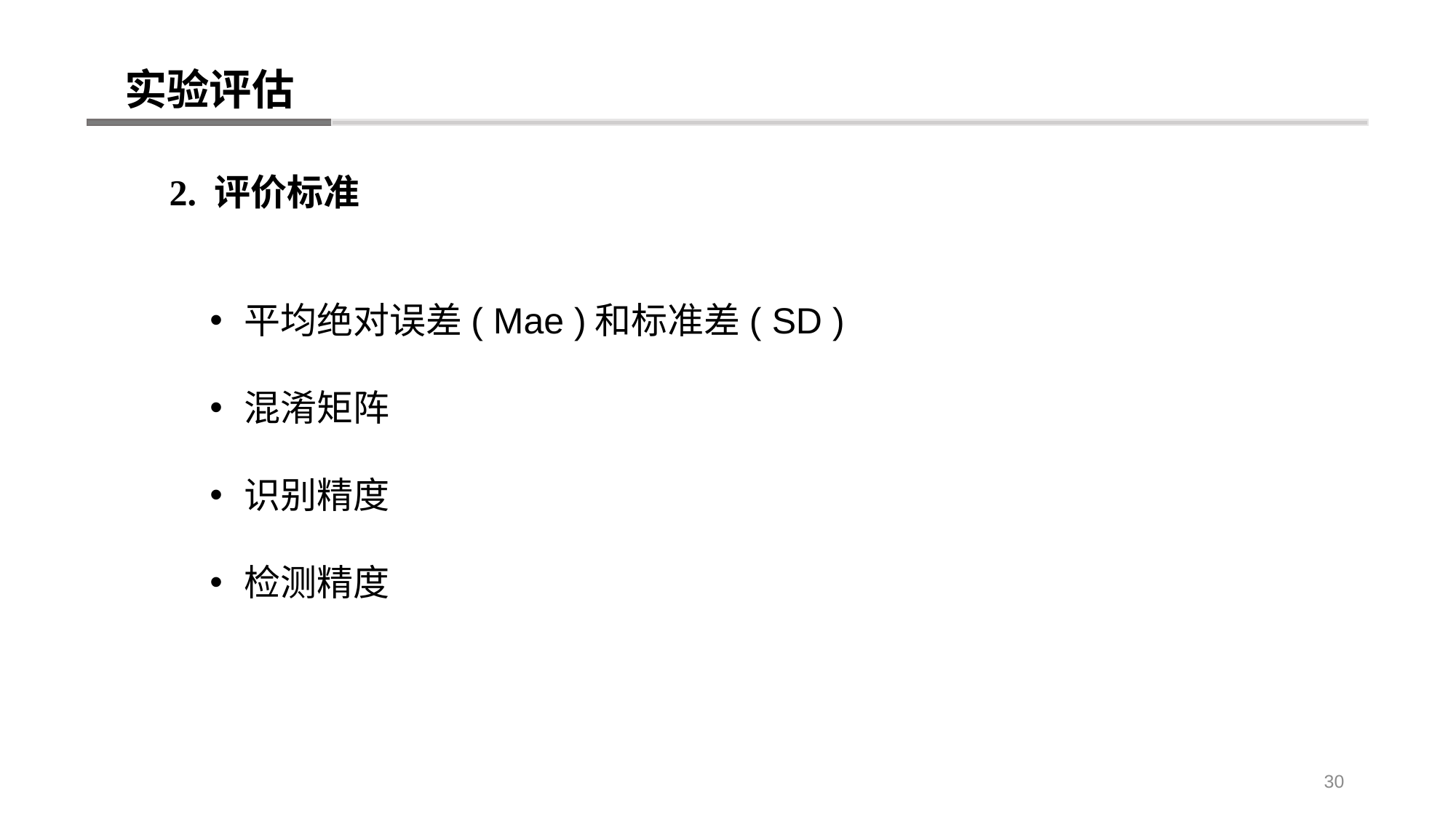

实验评估

2. 评价标准
平均绝对误差( Mae )和标准差( SD )
混淆矩阵
识别精度
检测精度
30